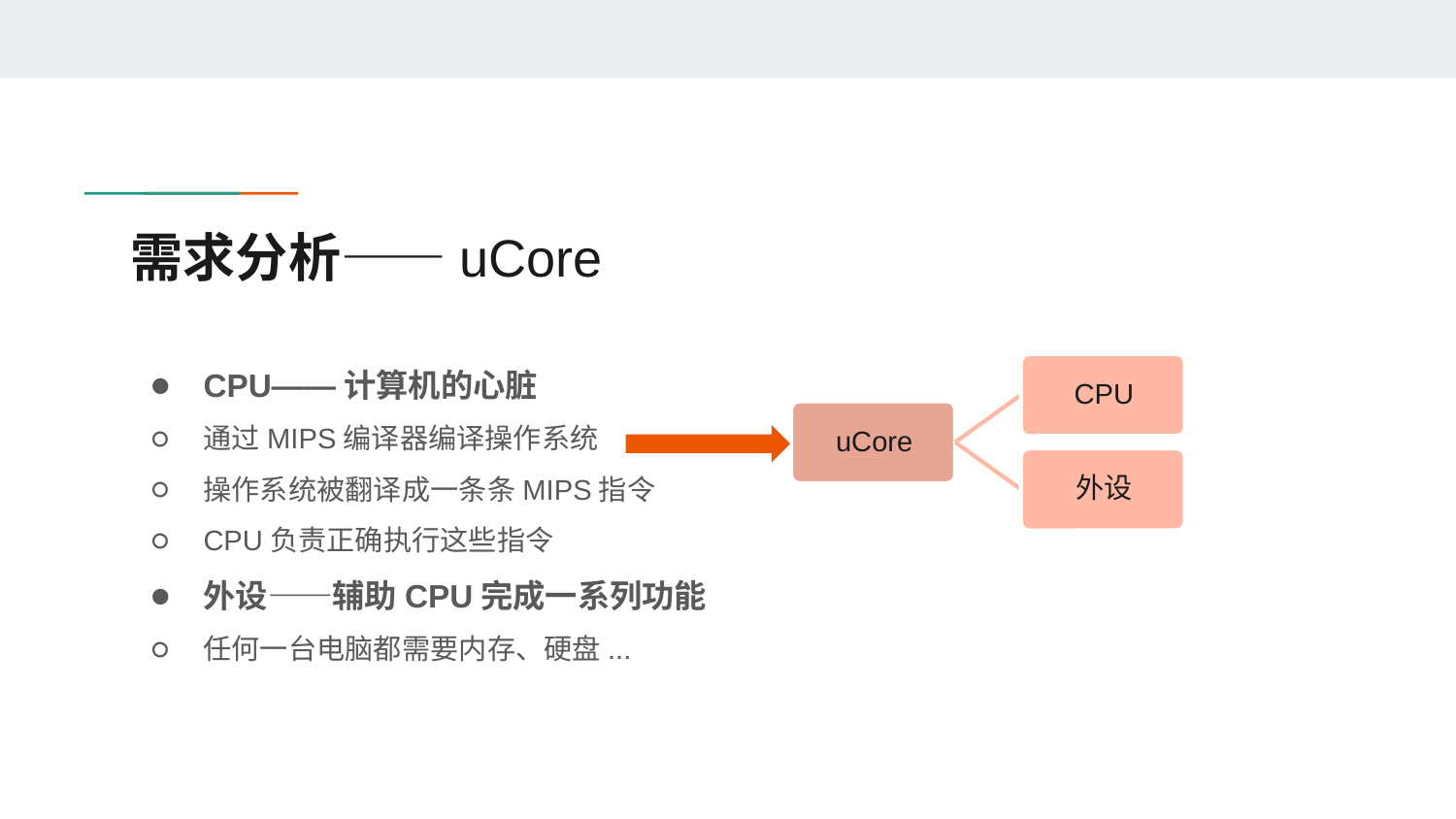

uCore

CPU

外设
# 需求分析——uCore
CPU——计算机的心脏
通过MIPS编译器编译操作系统
操作系统被翻译成一条条MIPS指令
CPU负责正确执行这些指令
外设——辅助CPU完成一系列功能
任何一台电脑都需要内存、硬盘...